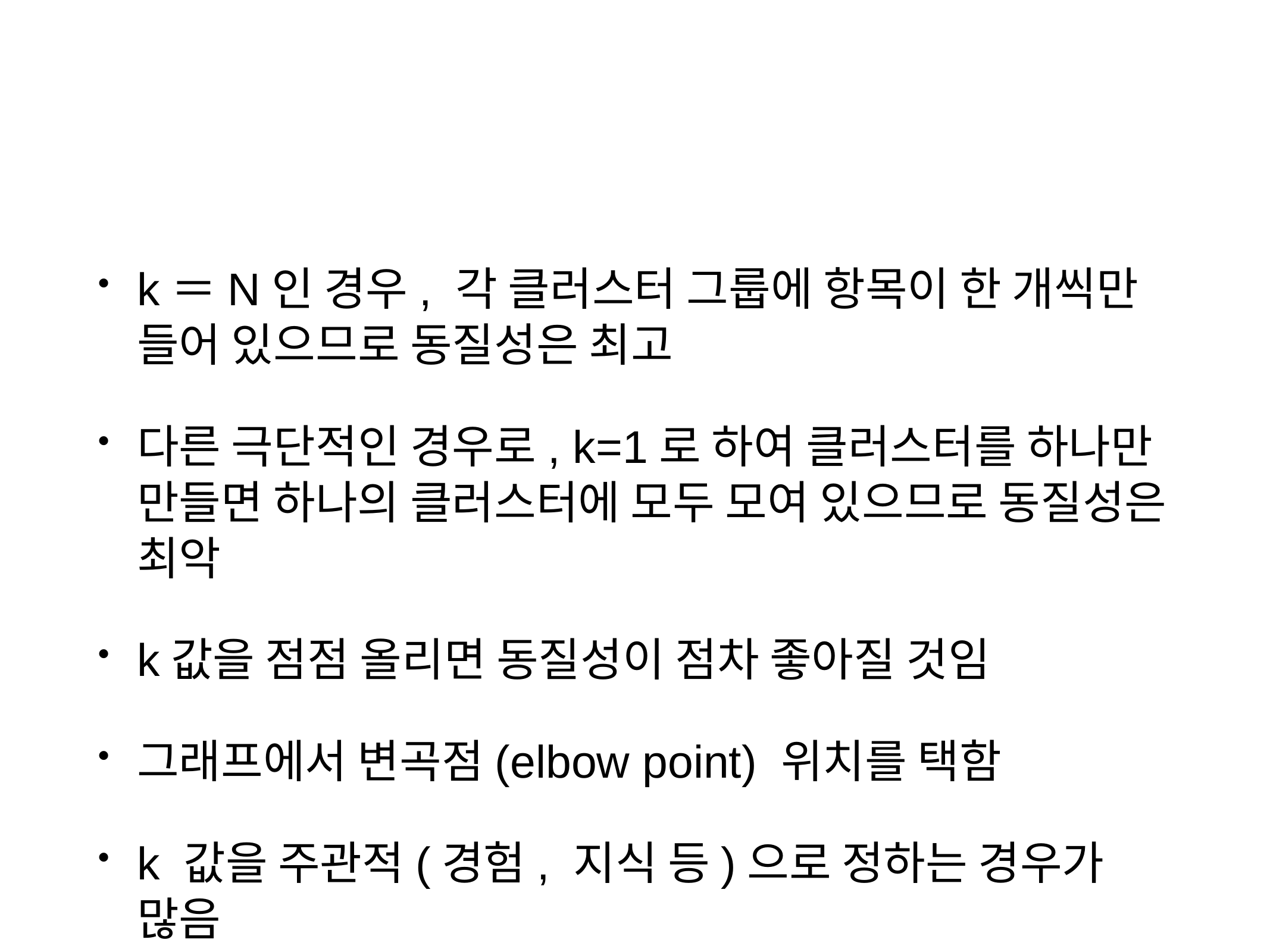

#
k＝N인 경우, 각 클러스터 그룹에 항목이 한 개씩만 들어 있으므로 동질성은 최고
다른 극단적인 경우로, k=1로 하여 클러스터를 하나만 만들면 하나의 클러스터에 모두 모여 있으므로 동질성은 최악
k값을 점점 올리면 동질성이 점차 좋아질 것임
그래프에서 변곡점(elbow point) 위치를 택함
k 값을 주관적(경험, 지식 등)으로 정하는 경우가 많음
177